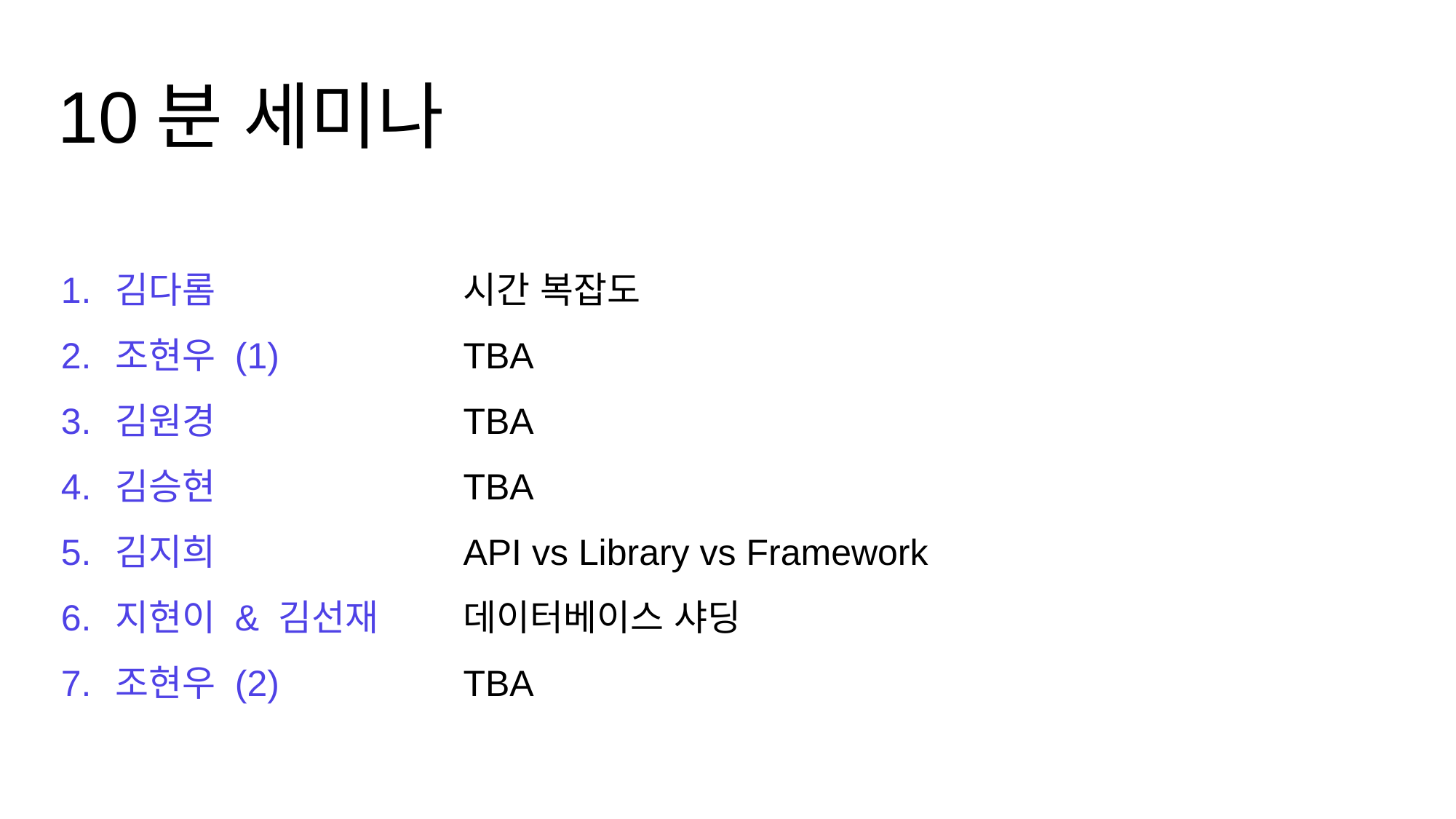

10분 세미나
김다롬
조현우 (1)
김원경
김승현
김지희
지현이 & 김선재
조현우 (2)

시간 복잡도
TBA
TBA
TBA
API vs Library vs Framework
데이터베이스 샤딩
TBA